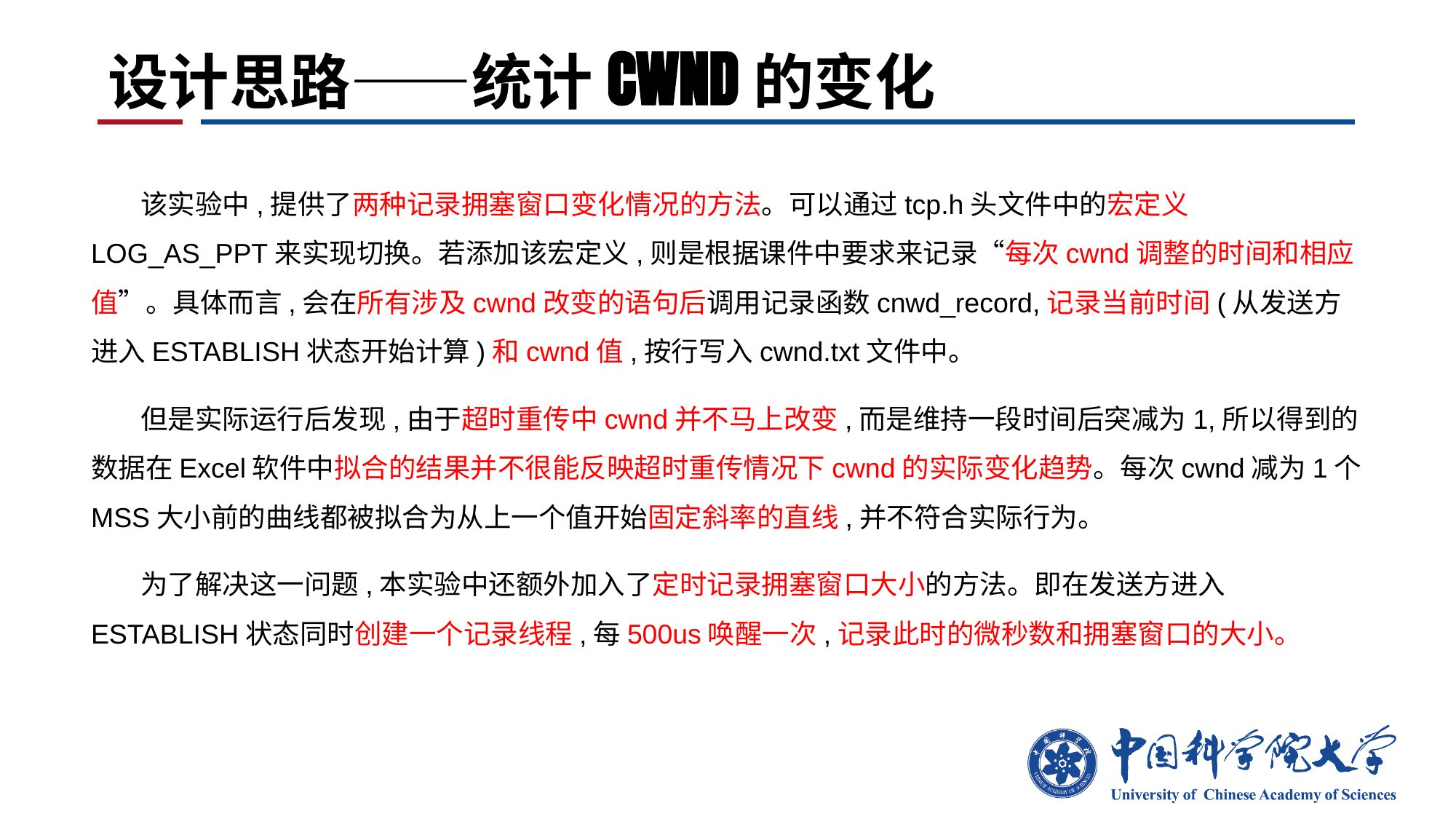

# 设计思路——统计CWND的变化
       该实验中,提供了两种记录拥塞窗口变化情况的方法。可以通过tcp.h头文件中的宏定义LOG_AS_PPT来实现切换。若添加该宏定义,则是根据课件中要求来记录“每次cwnd调整的时间和相应值”。具体而言,会在所有涉及cwnd改变的语句后调用记录函数cnwd_record,记录当前时间(从发送方进入ESTABLISH状态开始计算)和cwnd值,按行写入cwnd.txt文件中。
       但是实际运行后发现,由于超时重传中cwnd并不马上改变,而是维持一段时间后突减为1,所以得到的数据在Excel软件中拟合的结果并不很能反映超时重传情况下cwnd的实际变化趋势。每次cwnd减为1个MSS大小前的曲线都被拟合为从上一个值开始固定斜率的直线,并不符合实际行为。
       为了解决这一问题,本实验中还额外加入了定时记录拥塞窗口大小的方法。即在发送方进入ESTABLISH状态同时创建一个记录线程,每500us唤醒一次,记录此时的微秒数和拥塞窗口的大小。